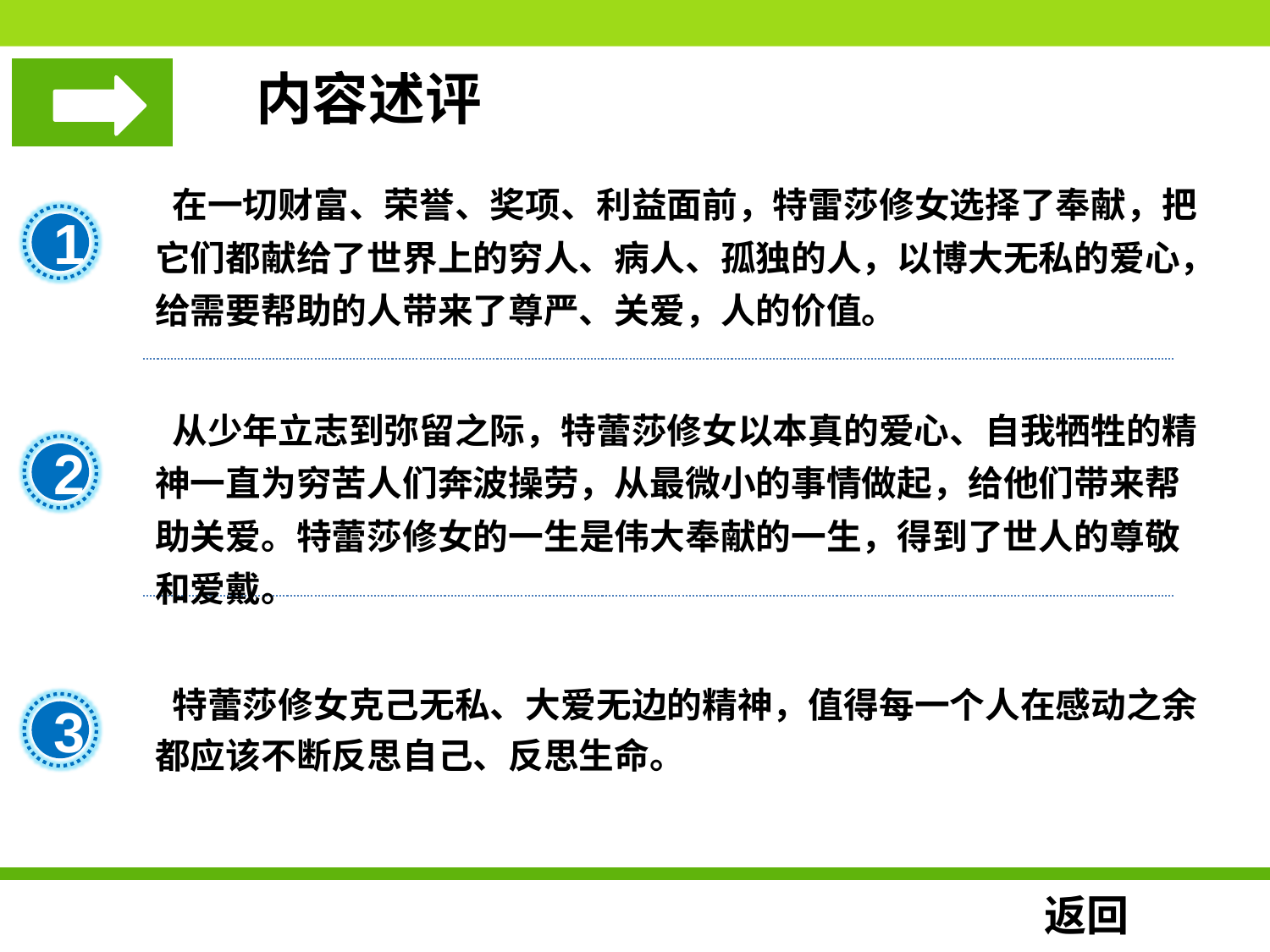

内容述评
       在一切财富、荣誉、奖项、利益面前，特雷莎修女选择了奉献，把它们都献给了世界上的穷人、病人、孤独的人，以博大无私的爱心，给需要帮助的人带来了尊严、关爱，人的价值。

       从少年立志到弥留之际，特蕾莎修女以本真的爱心、自我牺牲的精神一直为穷苦人们奔波操劳，从最微小的事情做起，给他们带来帮助关爱。特蕾莎修女的一生是伟大奉献的一生，得到了世人的尊敬和爱戴。

       特蕾莎修女克己无私、大爱无边的精神，值得每一个人在感动之余都应该不断反思自己、反思生命。

1

2

3
返回